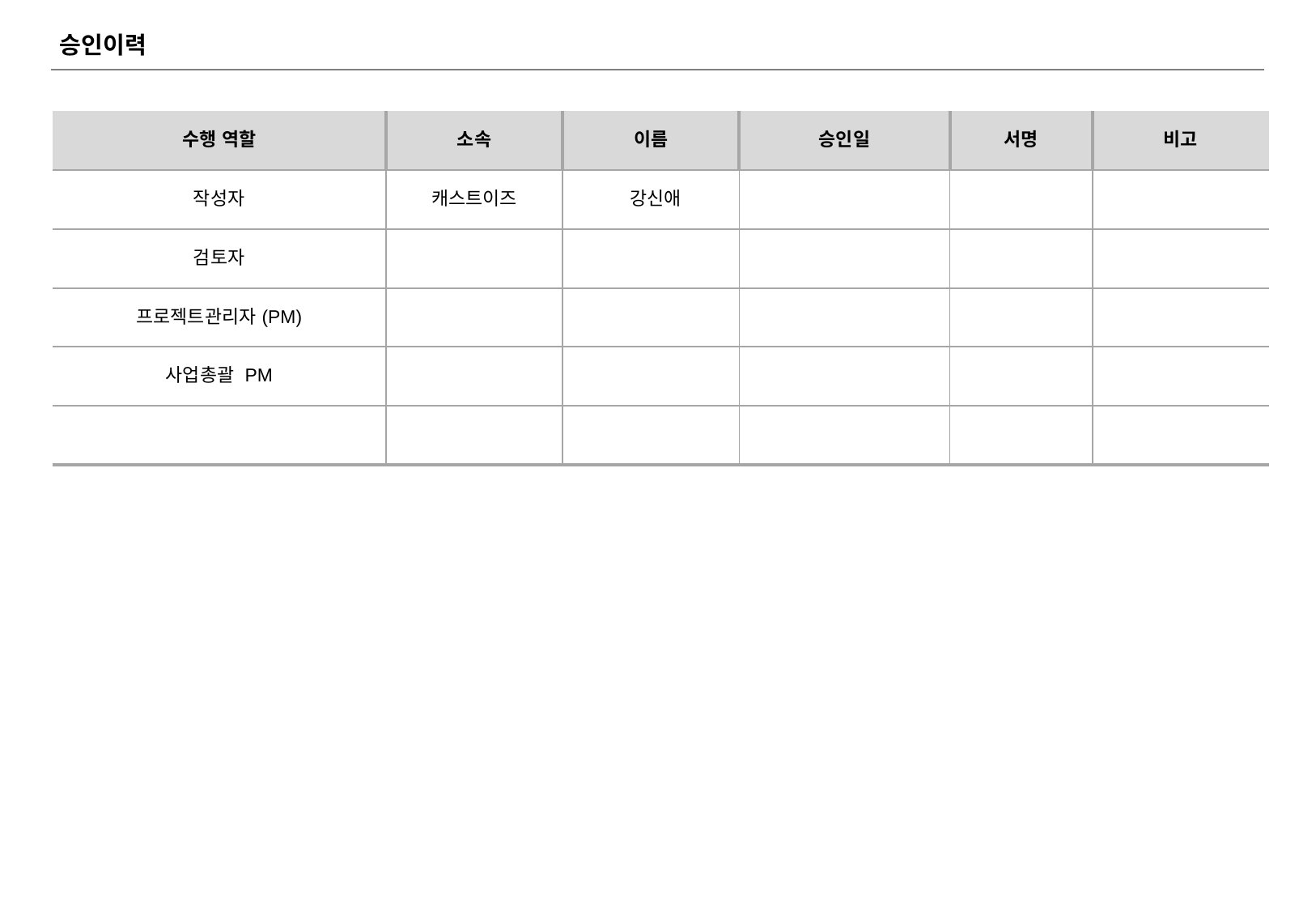

승인이력
| 수행 역할 | 소속 | 이름 | 승인일 | 서명 | 비고 |
| --- | --- | --- | --- | --- | --- |
| 작성자 | 캐스트이즈 | 강신애 |  |  |  |
| 검토자 |  |  |  |  |  |
| 프로젝트관리자(PM) |  |  |  |  |  |
| 사업총괄 PM |  |  |  |  |  |
|  |  |  |  |  |  |